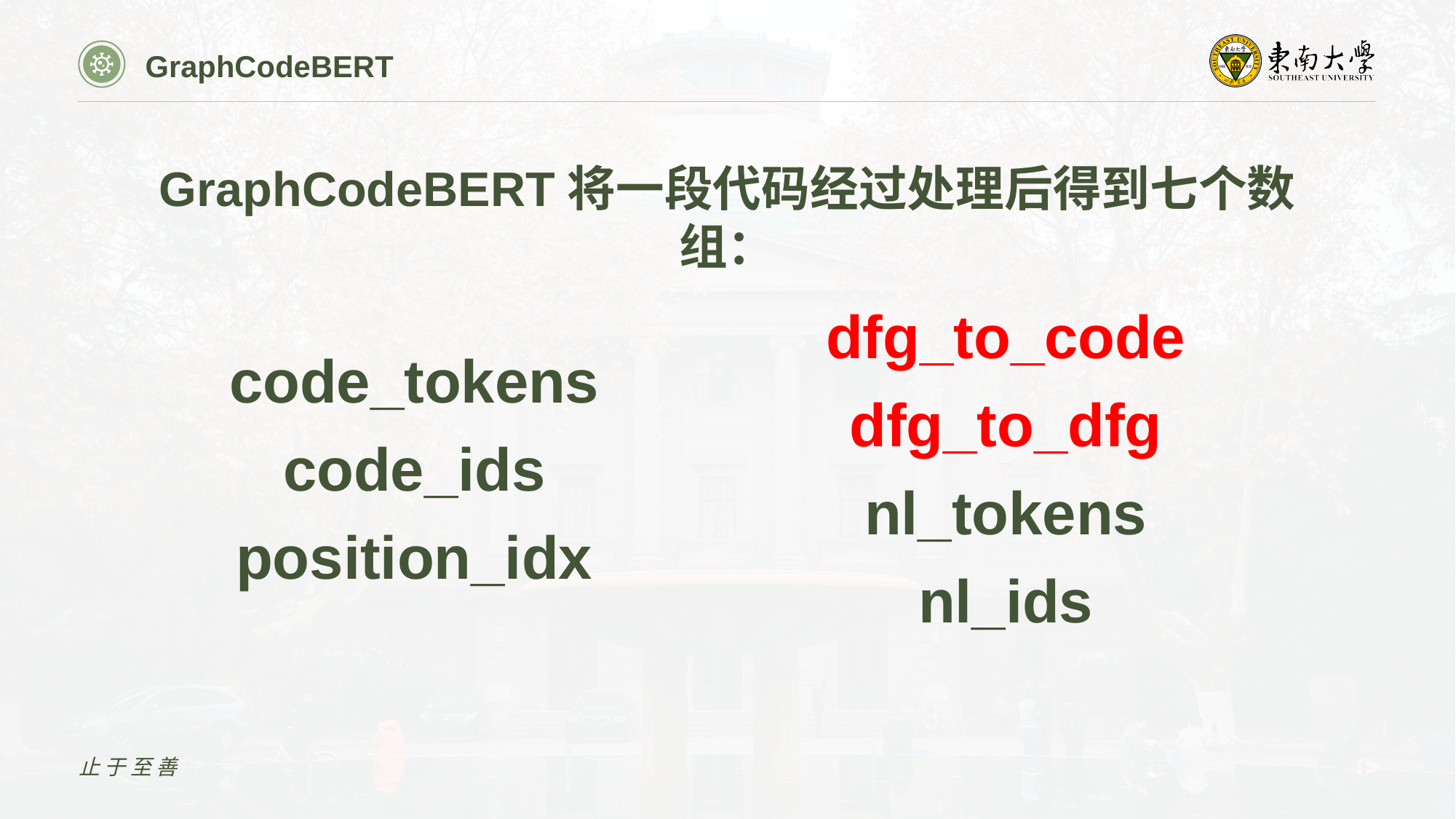

GraphCodeBERT
GraphCodeBERT将一段代码经过处理后得到七个数组：
dfg_to_code
dfg_to_dfg
nl_tokens
nl_ids

code_tokens
code_ids
position_idx

止于至善
2